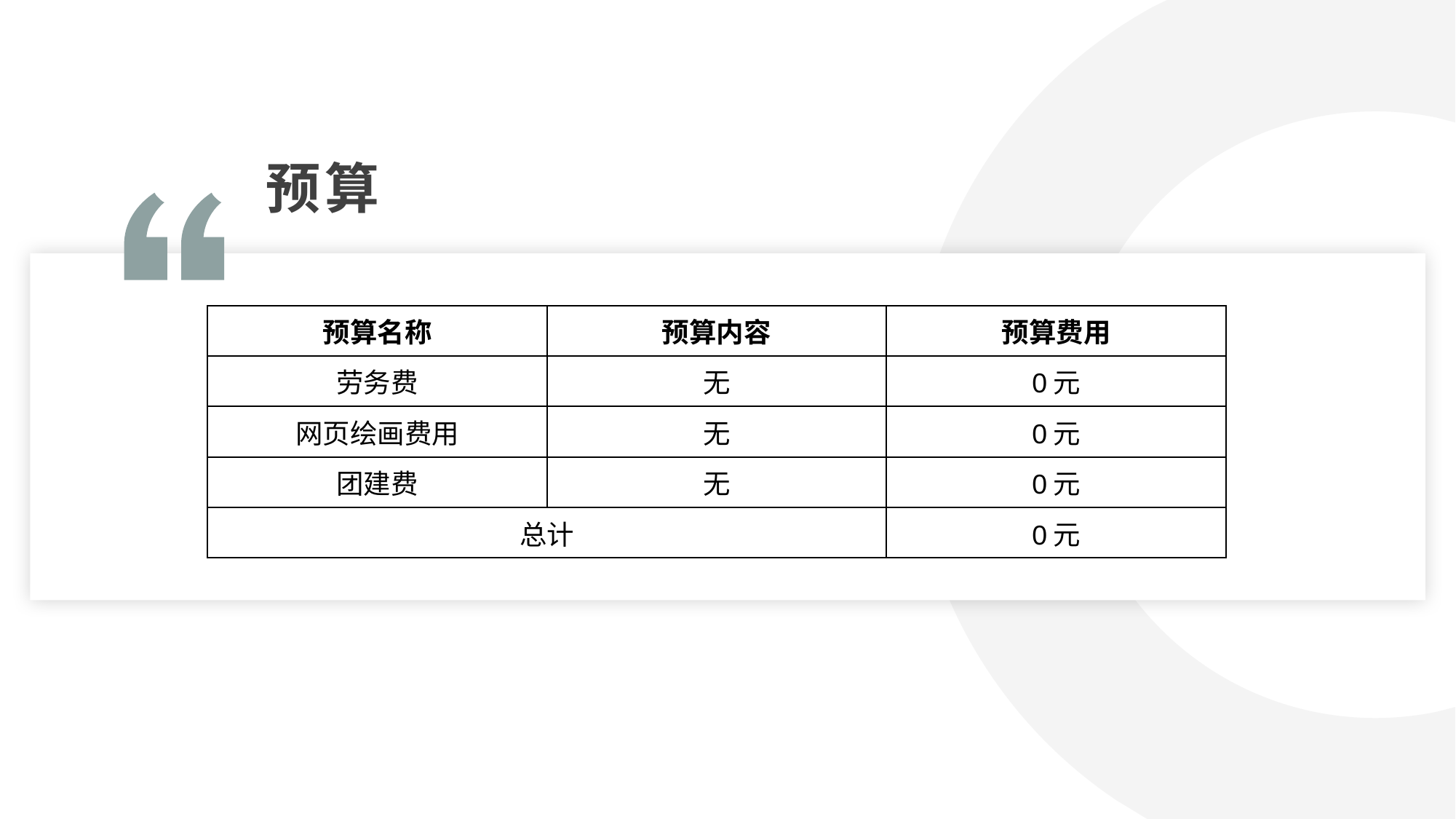

预算

| 预算名称 | 预算内容 | 预算费用 |
| --- | --- | --- |
| 劳务费 | 无 | 0元 |
| 网页绘画费用 | 无 | 0元 |
| 团建费 | 无 | 0元 |
| 总计 |  | 0元 |